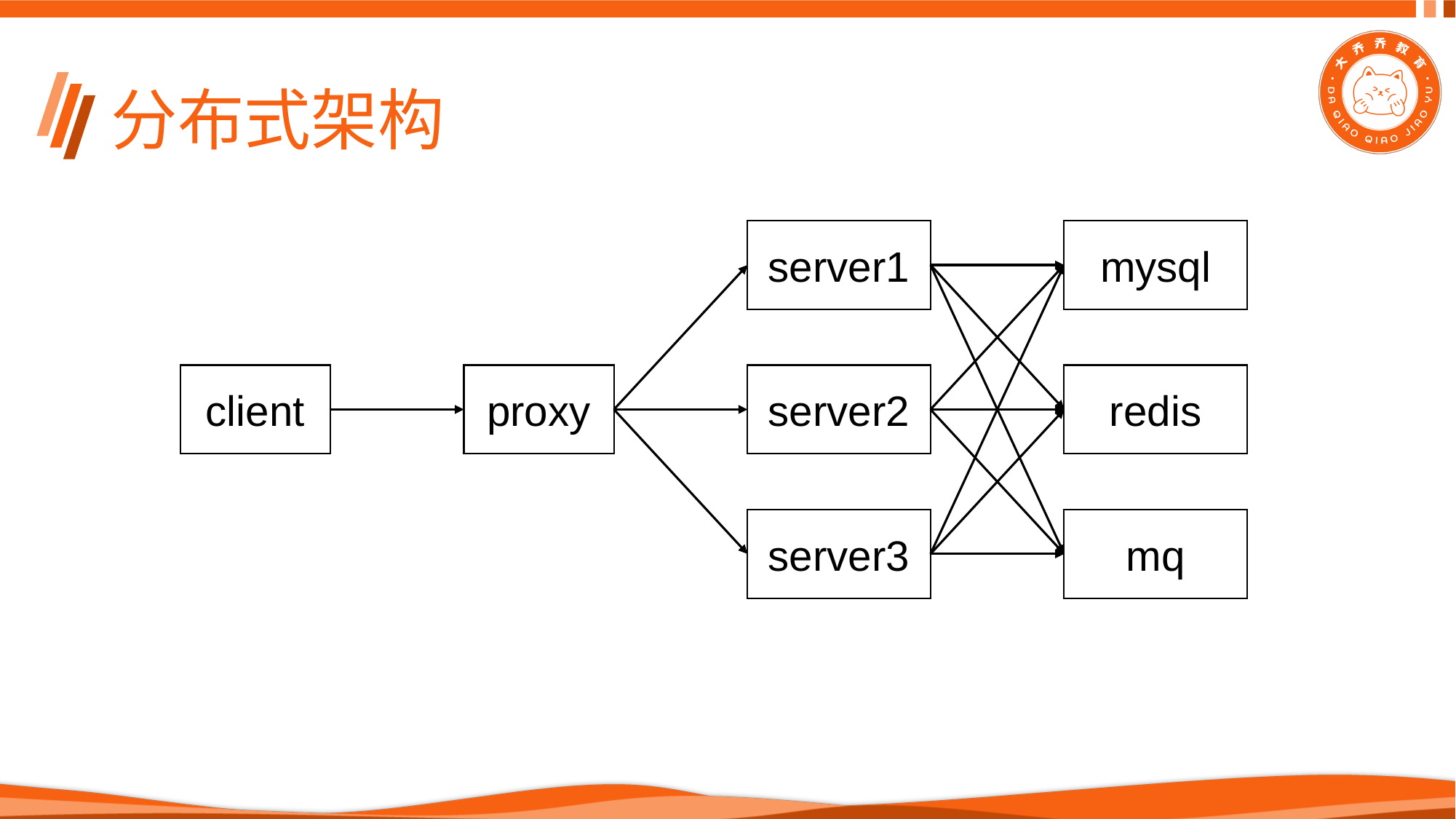

# 分布式架构
server1
mysql
client
proxy
server2
redis
server3
mq